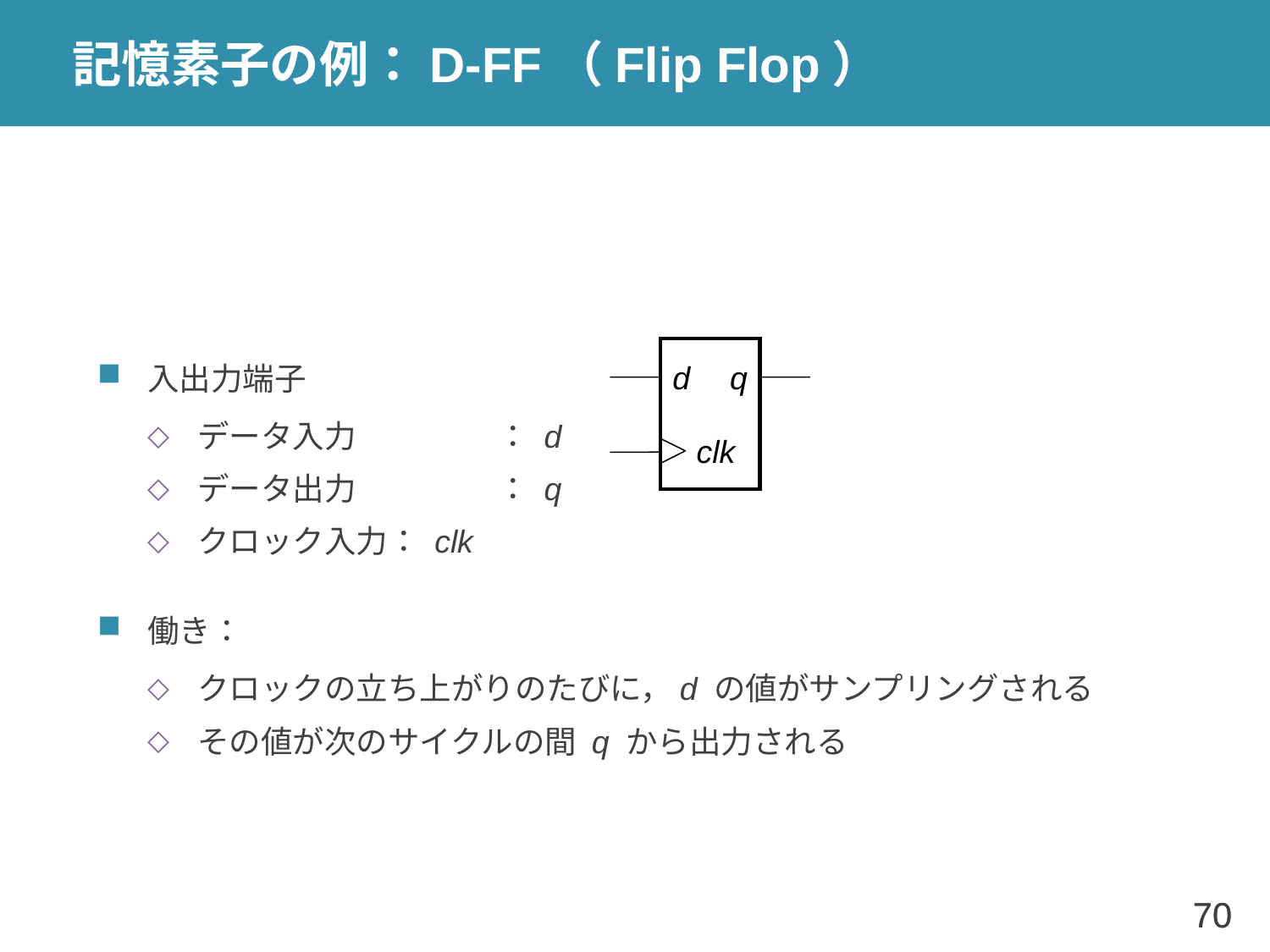

# 記憶素子の例：D-FF（Flip Flop）
入出力端子
データ入力	  ： d
データ出力	  ： q
クロック入力： clk
働き：
クロックの立ち上がりのたびに，d の値がサンプリングされる
その値が次のサイクルの間 q から出力される

d
q

clk